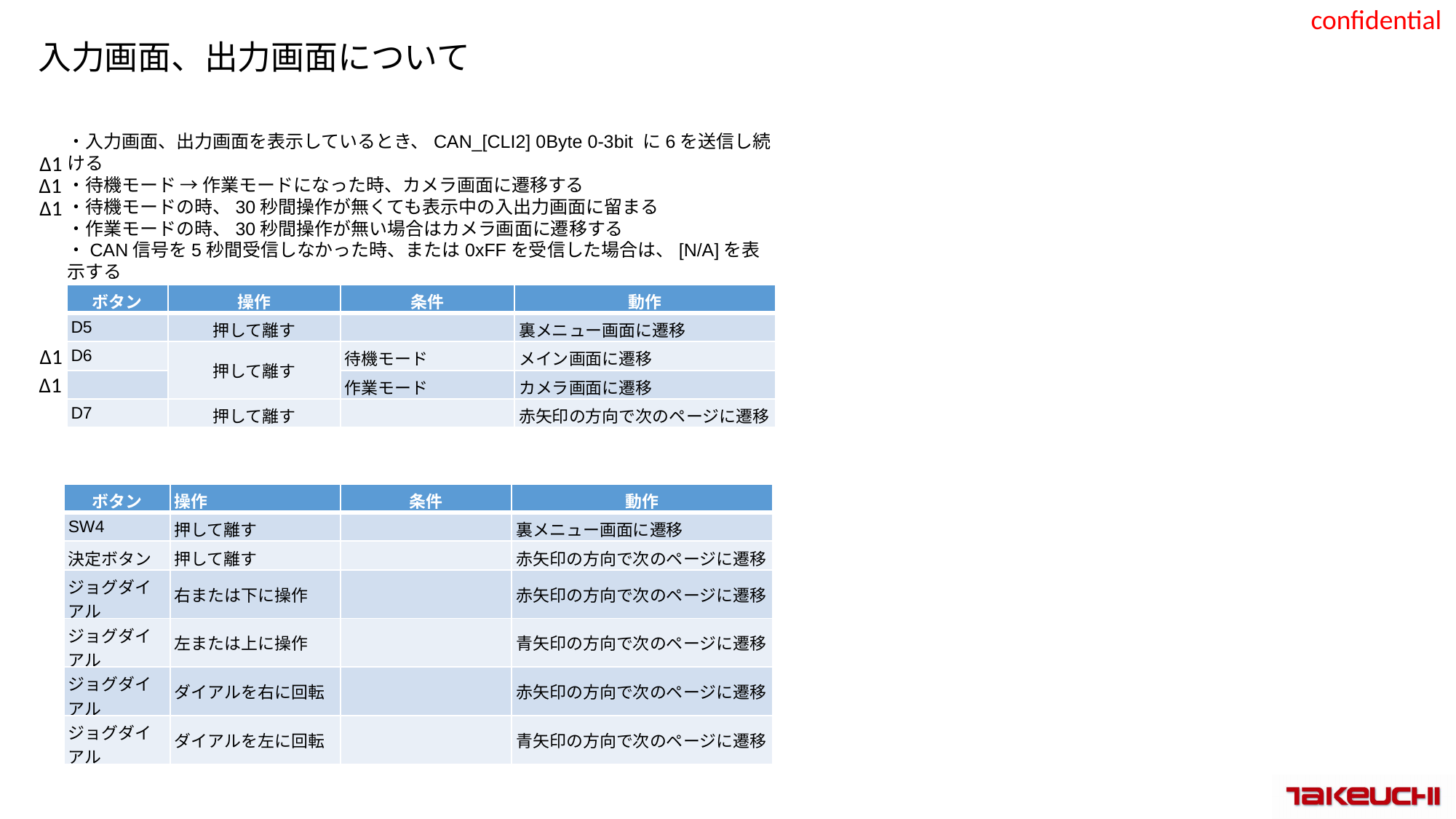

# 入力画面、出力画面について
・入力画面、出力画面を表示しているとき、CAN_[CLI2] 0Byte 0-3bit に6を送信し続ける
・待機モード → 作業モードになった時、カメラ画面に遷移する
・待機モードの時、30秒間操作が無くても表示中の入出力画面に留まる
・作業モードの時、30秒間操作が無い場合はカメラ画面に遷移する
・CAN信号を5秒間受信しなかった時、または0xFFを受信した場合は、[N/A]を表示する

※タッチパネル操作

※ジョグダイアル操作

Δ1
Δ1
Δ1
| ボタン | 操作 | 条件 | 動作 |
| --- | --- | --- | --- |
| D5 | 押して離す |  | 裏メニュー画面に遷移 |
| D6 | 押して離す | 待機モード | メイン画面に遷移 |
|  |  | 作業モード | カメラ画面に遷移 |
| D7 | 押して離す |  | 赤矢印の方向で次のページに遷移 |
Δ1
Δ1
| ボタン | 操作 | 条件 | 動作 |
| --- | --- | --- | --- |
| SW4 | 押して離す |  | 裏メニュー画面に遷移 |
| 決定ボタン | 押して離す |  | 赤矢印の方向で次のページに遷移 |
| ジョグダイアル | 右または下に操作 |  | 赤矢印の方向で次のページに遷移 |
| ジョグダイアル | 左または上に操作 |  | 青矢印の方向で次のページに遷移 |
| ジョグダイアル | ダイアルを右に回転 |  | 赤矢印の方向で次のページに遷移 |
| ジョグダイアル | ダイアルを左に回転 |  | 青矢印の方向で次のページに遷移 |